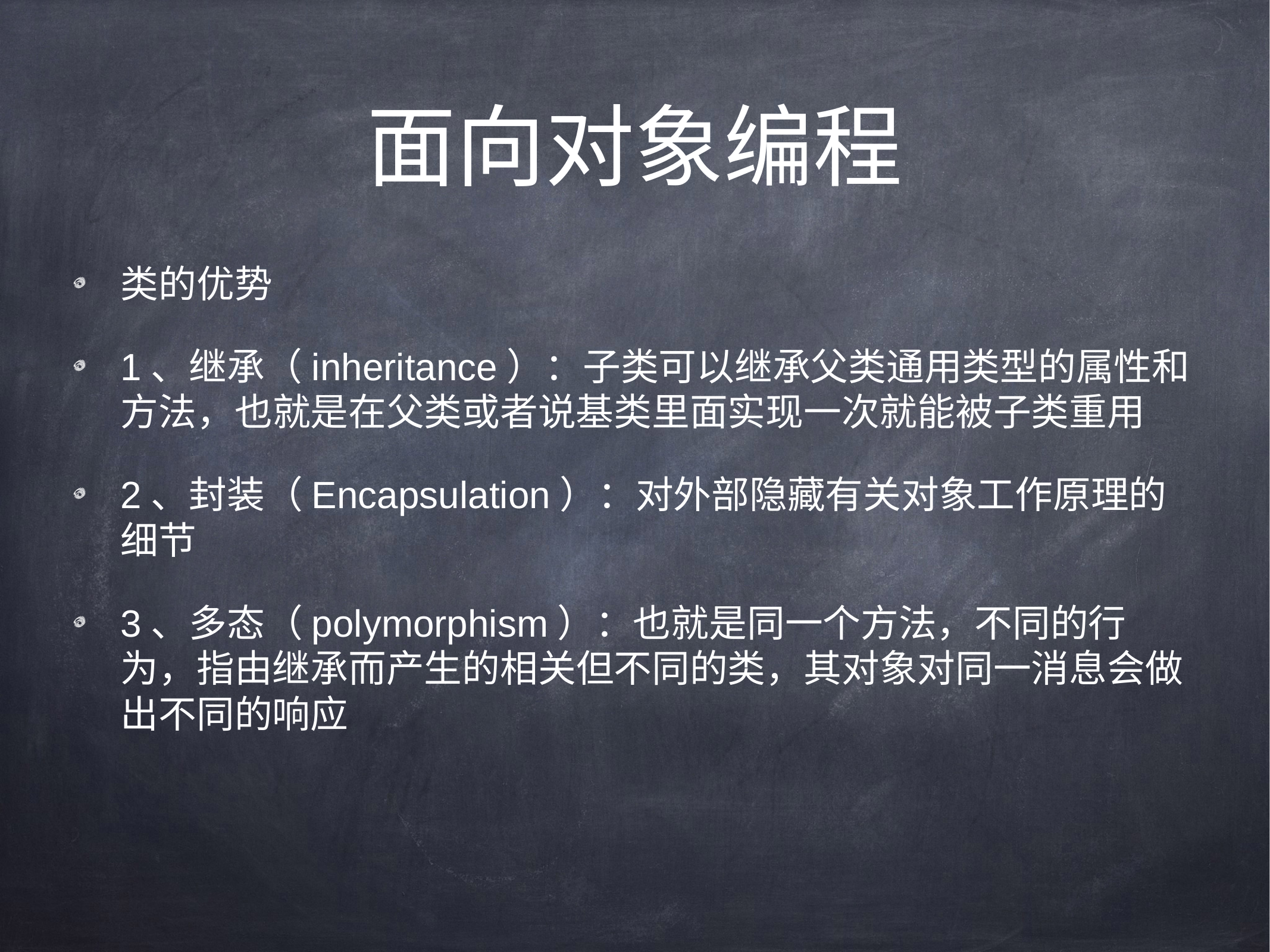

# 面向对象编程
类的优势
1、继承（inheritance）：子类可以继承父类通用类型的属性和方法，也就是在父类或者说基类里面实现一次就能被子类重用
2、封装（Encapsulation）：对外部隐藏有关对象工作原理的细节
3、多态（polymorphism）：也就是同一个方法，不同的行为，指由继承而产生的相关但不同的类，其对象对同一消息会做出不同的响应